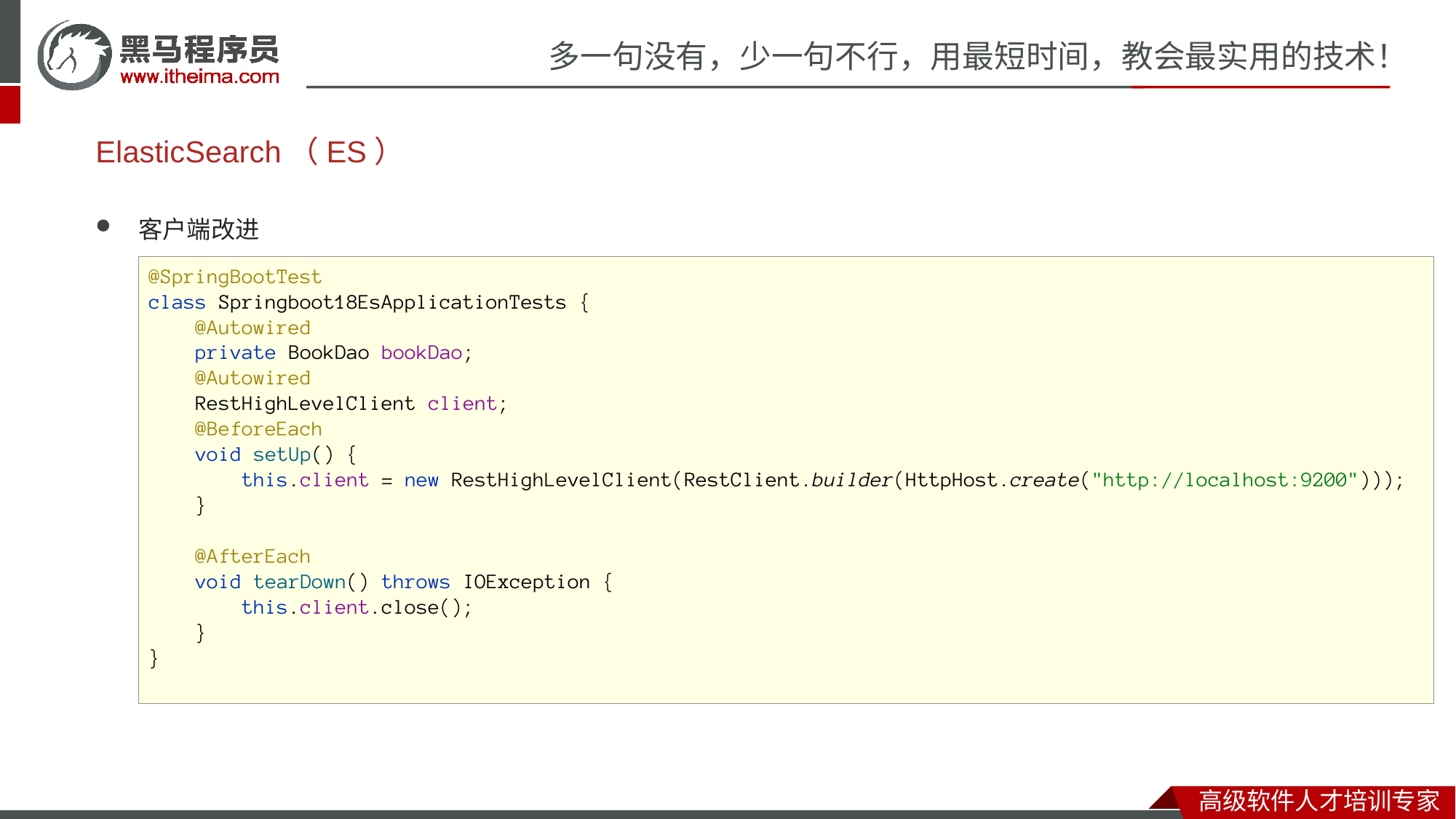

# ElasticSearch（ES）
客户端改进
@SpringBootTest
class Springboot18EsApplicationTests {
    @Autowired
    private BookDao bookDao;
    @Autowired
    RestHighLevelClient client;
    @BeforeEach
    void setUp() {
        this.client = new RestHighLevelClient(RestClient.builder(HttpHost.create("http://localhost:9200")));
    }
    @AfterEach
    void tearDown() throws IOException {
        this.client.close();
    }
}